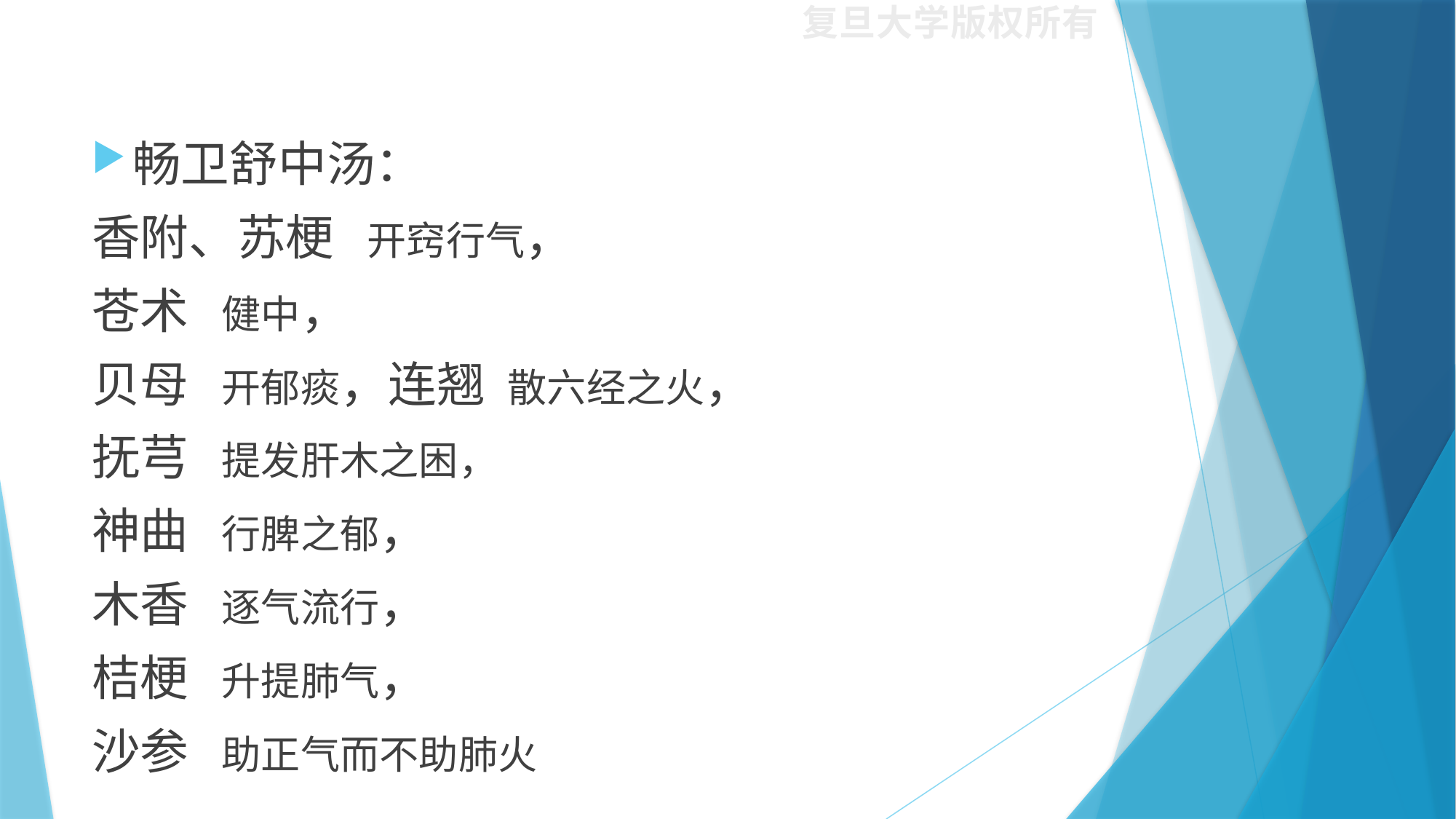

#
畅卫舒中汤：
香附、苏梗   开窍行气，
苍术   健中，
贝母   开郁痰，连翘  散六经之火，
抚芎   提发肝木之困，
神曲   行脾之郁，
木香   逐气流行，
桔梗   升提肺气，
沙参   助正气而不助肺火